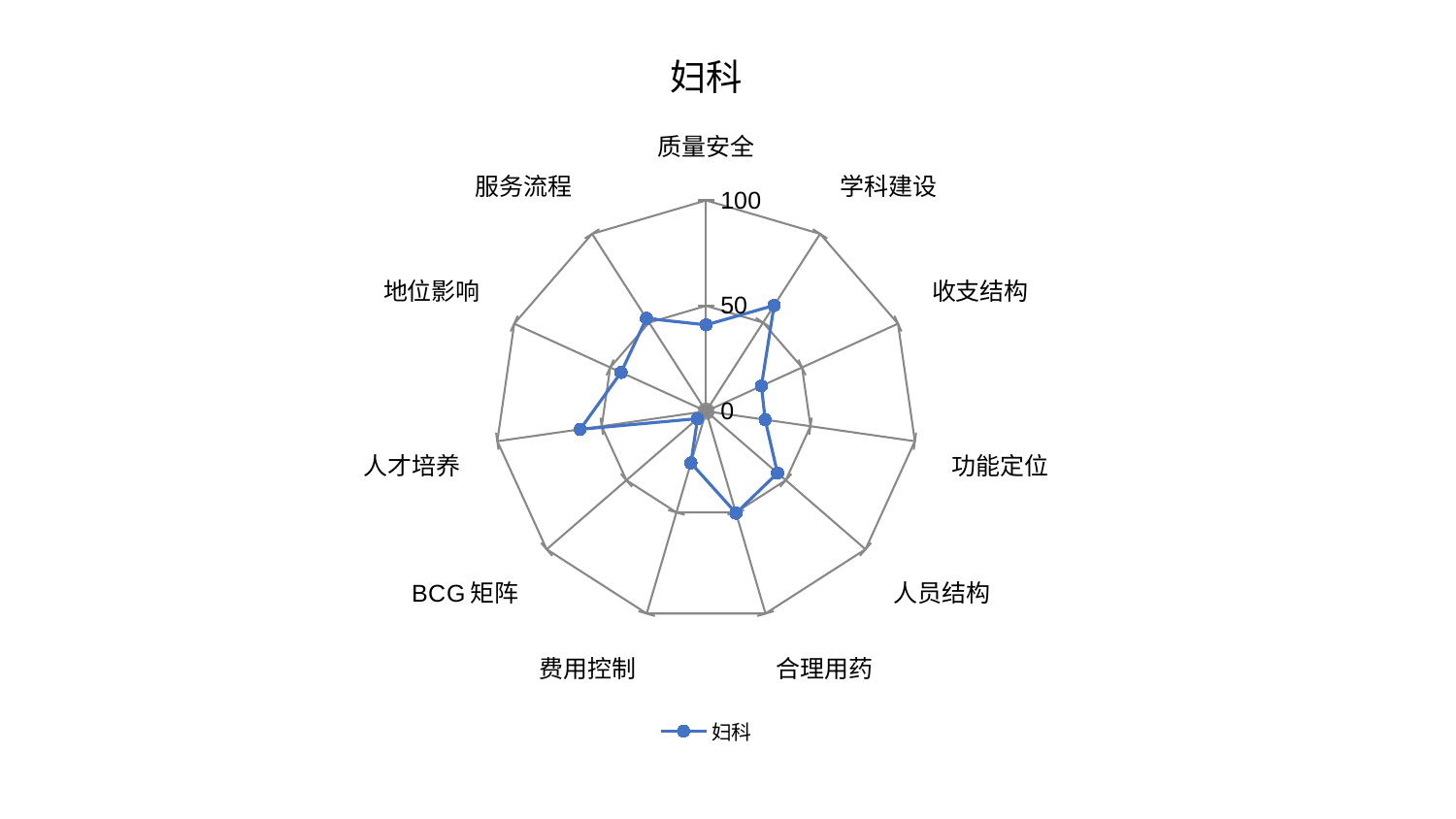

### Chart: 妇科

| Category | 妇科 |
|---|---|
| 质量安全 | 40.9751018404622 |
| 学科建设 | 59.64745923865956 |
| 收支结构 | 28.83487898552096 |
| 功能定位 | 28.287684247898017 |
| 人员结构 | 44.80040852164844 |
| 合理用药 | 50.36865013581488 |
| 费用控制 | 25.599949391990258 |
| BCG矩阵 | 5.357924564728095 |
| 人才培养 | 60.3391851355617 |
| 地位影响 | 44.334009685617616 |
| 服务流程 | 52.33981838844412 |
132